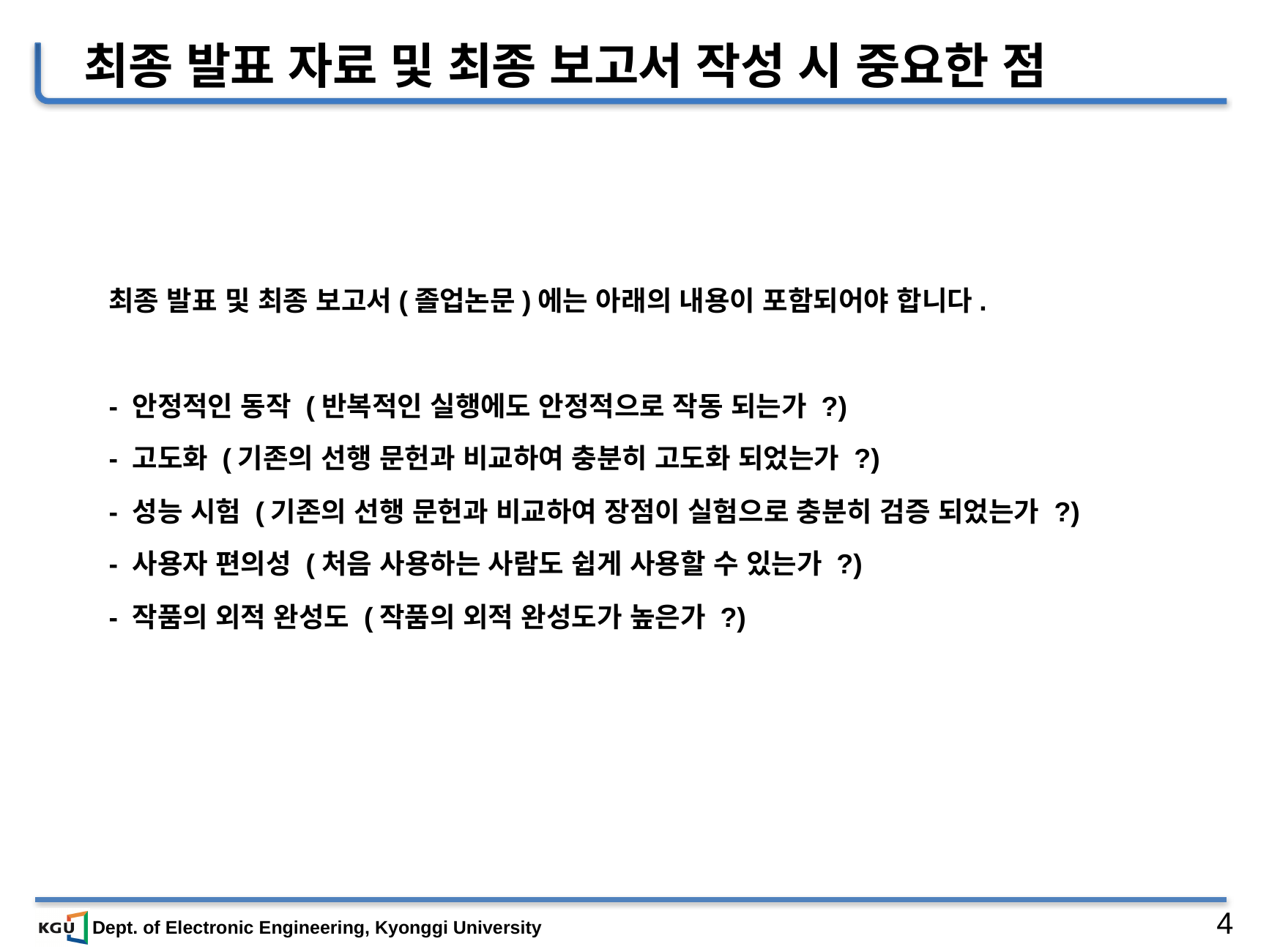

최종 발표 자료 및 최종 보고서 작성 시 중요한 점

최종 발표 및 최종 보고서(졸업논문)에는 아래의 내용이 포함되어야 합니다.

- 안정적인 동작 (반복적인 실행에도 안정적으로 작동 되는가 ?)
- 고도화 (기존의 선행 문헌과 비교하여 충분히 고도화 되었는가 ?)
- 성능 시험 (기존의 선행 문헌과 비교하여 장점이 실험으로 충분히 검증 되었는가 ?)
- 사용자 편의성 (처음 사용하는 사람도 쉽게 사용할 수 있는가 ?)
- 작품의 외적 완성도 (작품의 외적 완성도가 높은가 ?)